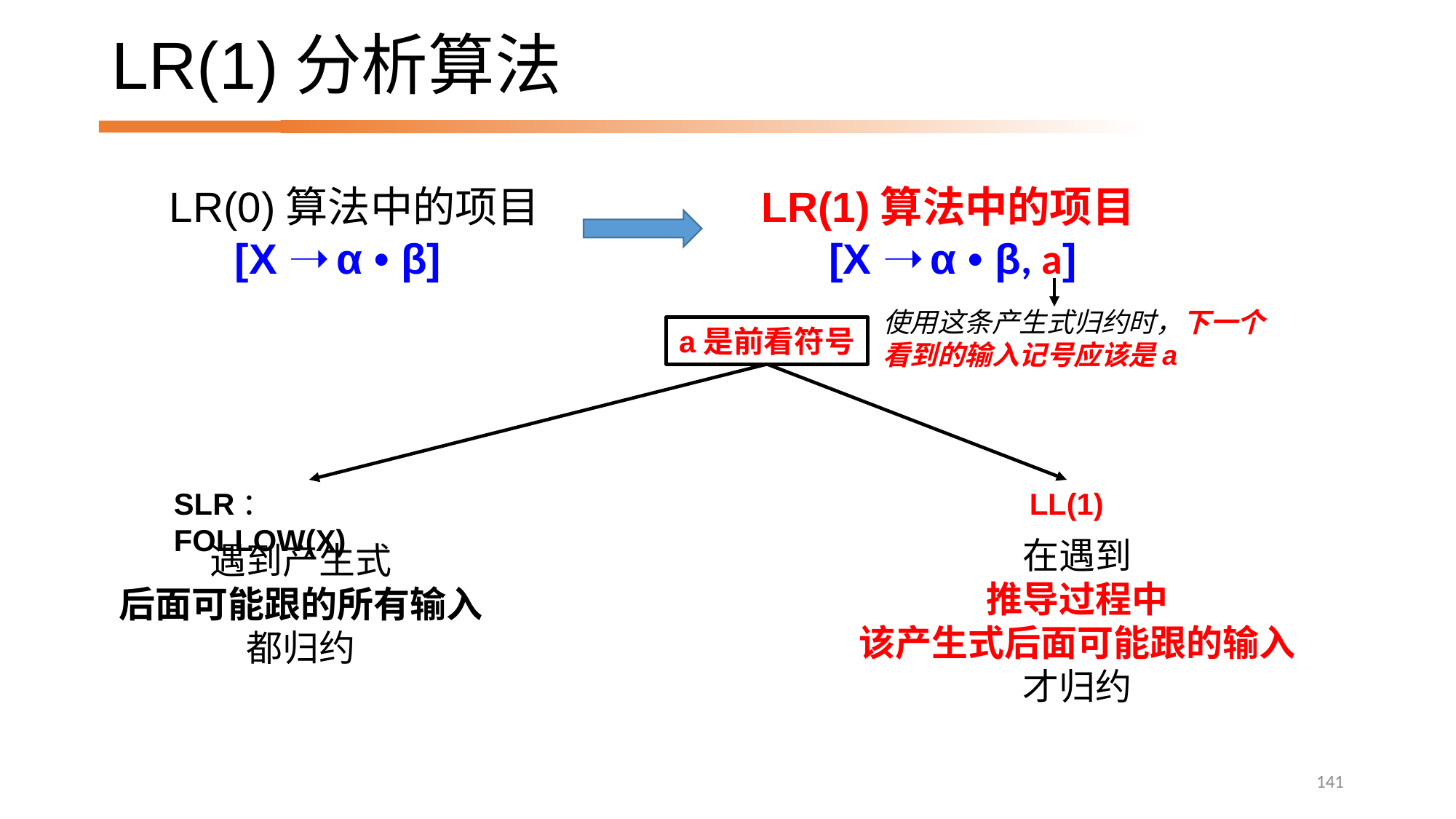

# LR(1)分析算法
LR(0)算法中的项目
[X ➝ α • β]
LR(1)算法中的项目
[X ➝ α • β, a]

使用这条产生式归约时，下一个看到的输入记号应该是a
a是前看符号
SLR：FOLLOW(X)
LL(1)
在遇到
推导过程中
该产生式后面可能跟的输入
才归约
遇到产生式
后面可能跟的所有输入
都归约
141